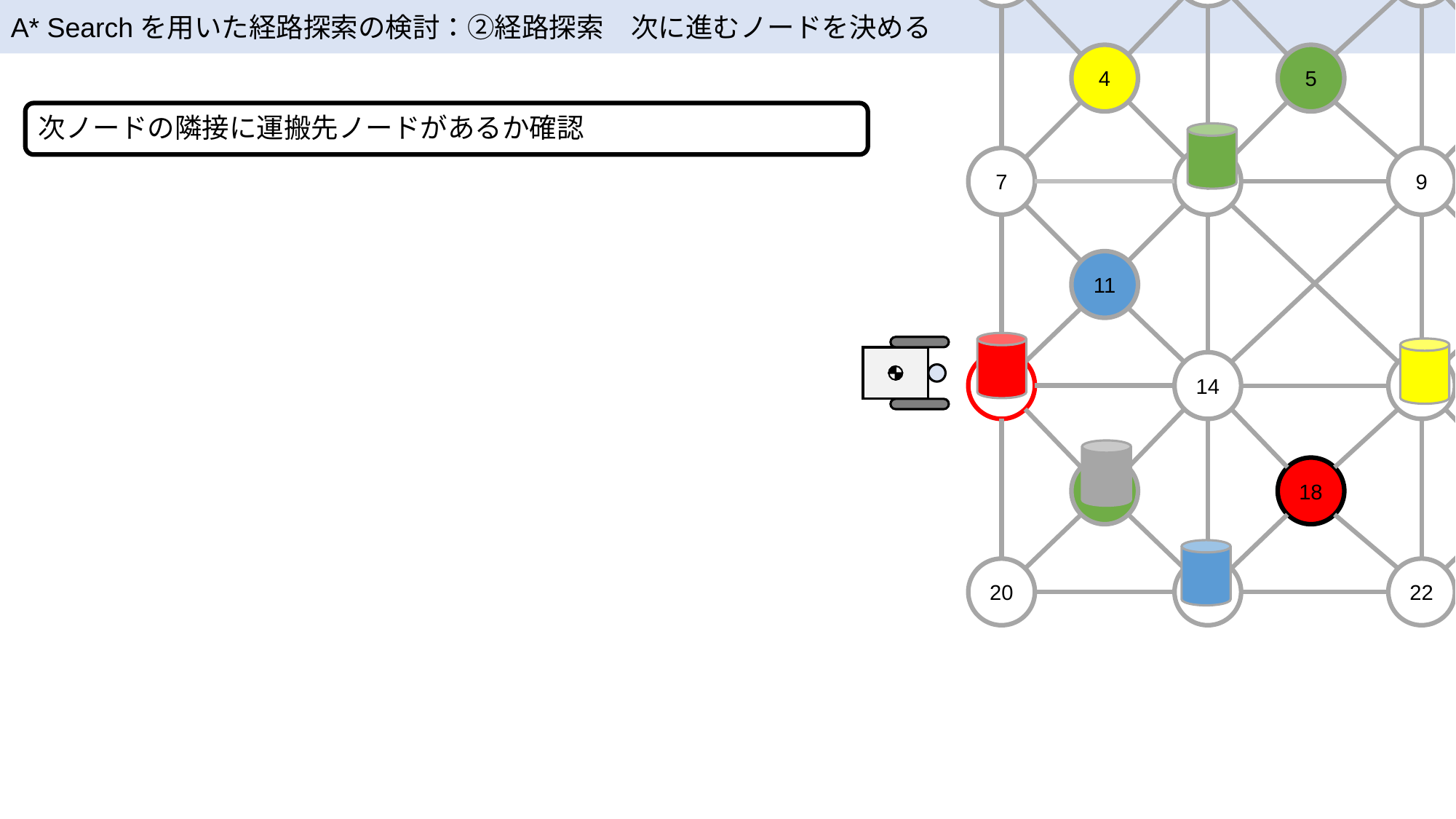

A* Searchを用いた経路探索の検討：②経路探索　次に進むノードを決める

0
1
4
7
8
11
13
14
17
20
21
2
3
6
9
10
12
15
16
19
22
23
5
18
次ノードの隣接に運搬先ノードがあるか確認

マップ
ブロックが置かれていないノードと次に運搬するブロックが置かれているノードのリスト。ここから経路を探索する。
Node:01,03,04,05,06,07,09,11,13,14,16,18,19,20,22
オープン・セット
Node:7,11,14,20
オープン・セットの各ノードのfスコアを求める
| パス | パスコスト(s) | 推定距離(h) | 合計(fスコア) |
| --- | --- | --- | --- |
| 13-7 | 350 | 741 | ○○ |
| 13-11 | 247 | 494 | ○○ |
| 13-14 | 350 | 247 | 597 |
| 13-20 | 350 | ○○ | ○○ |
クローズ・セット
Node:13, 14
クローズ・セットに14を追加
現在ノードに14を追加
カレント・ノード:14
コマンド・リスト
前進
コマンド・リストに前進を追加